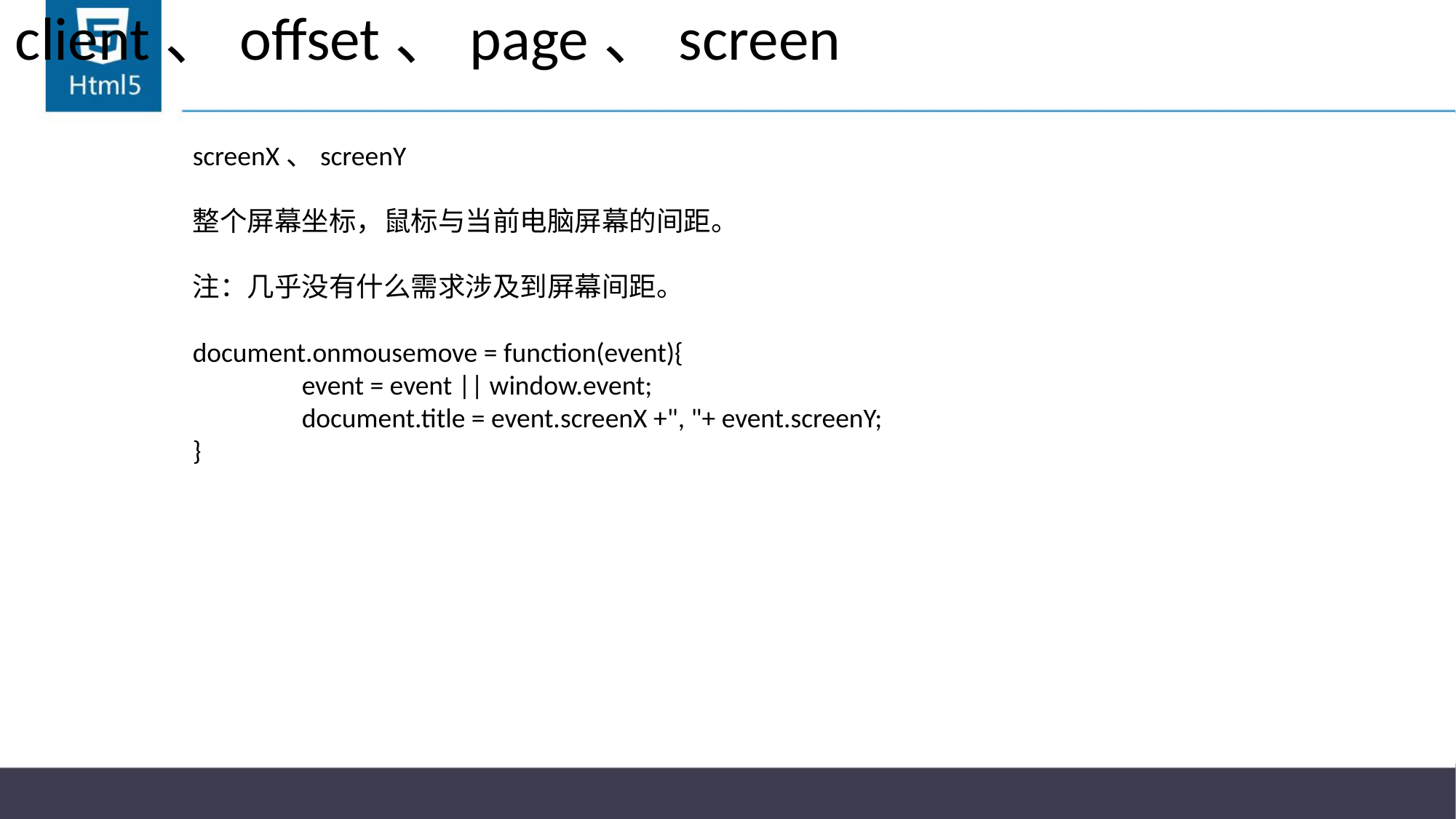

# client、offset、page、screen
screenX、screenY

整个屏幕坐标，鼠标与当前电脑屏幕的间距。

注：几乎没有什么需求涉及到屏幕间距。

document.onmousemove = function(event){
	event = event || window.event;
	document.title = event.screenX +", "+ event.screenY;
}